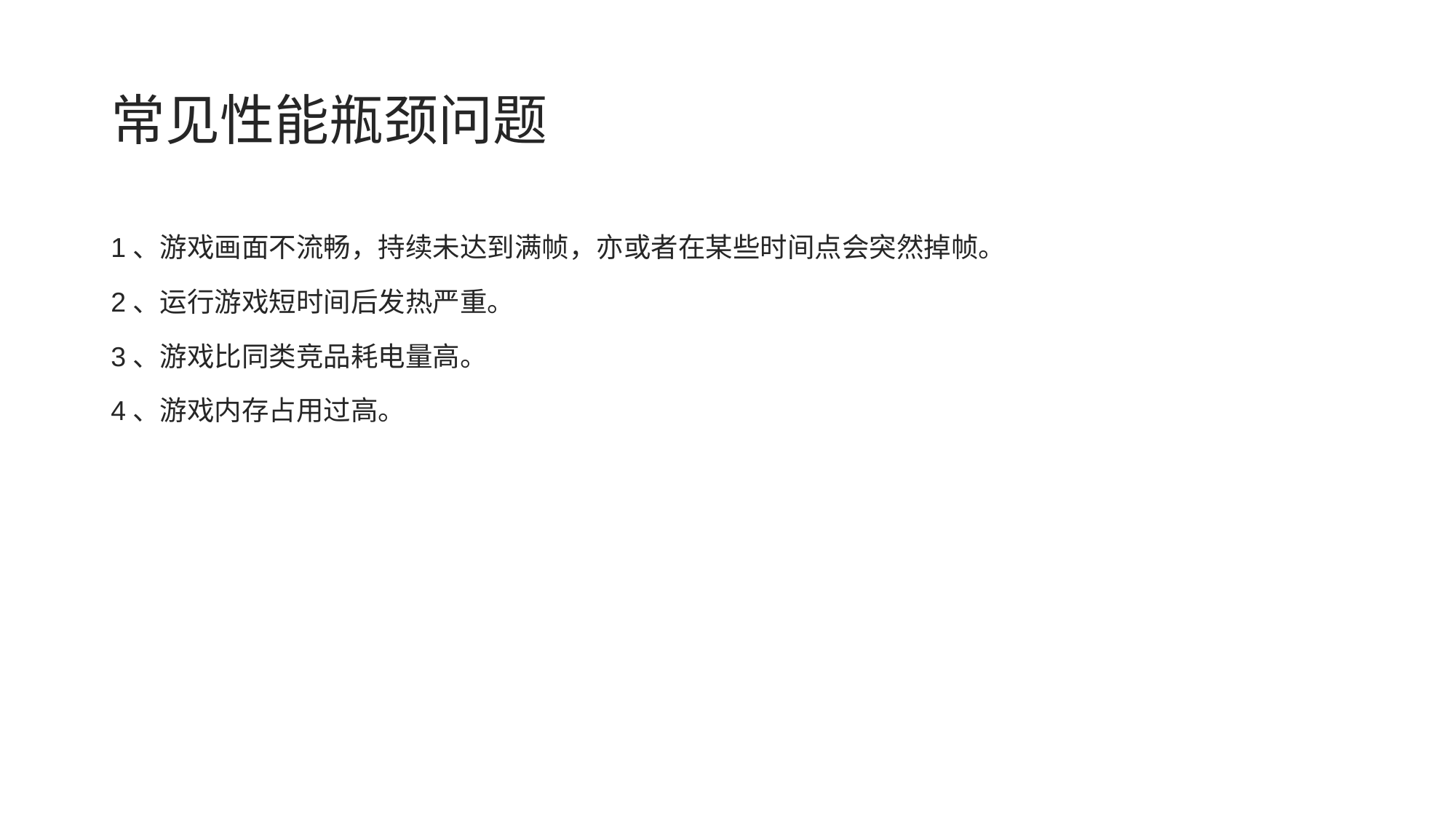

# 常见性能瓶颈问题
1、游戏画面不流畅，持续未达到满帧，亦或者在某些时间点会突然掉帧。
2、运行游戏短时间后发热严重。
3、游戏比同类竞品耗电量高。
4、游戏内存占用过高。